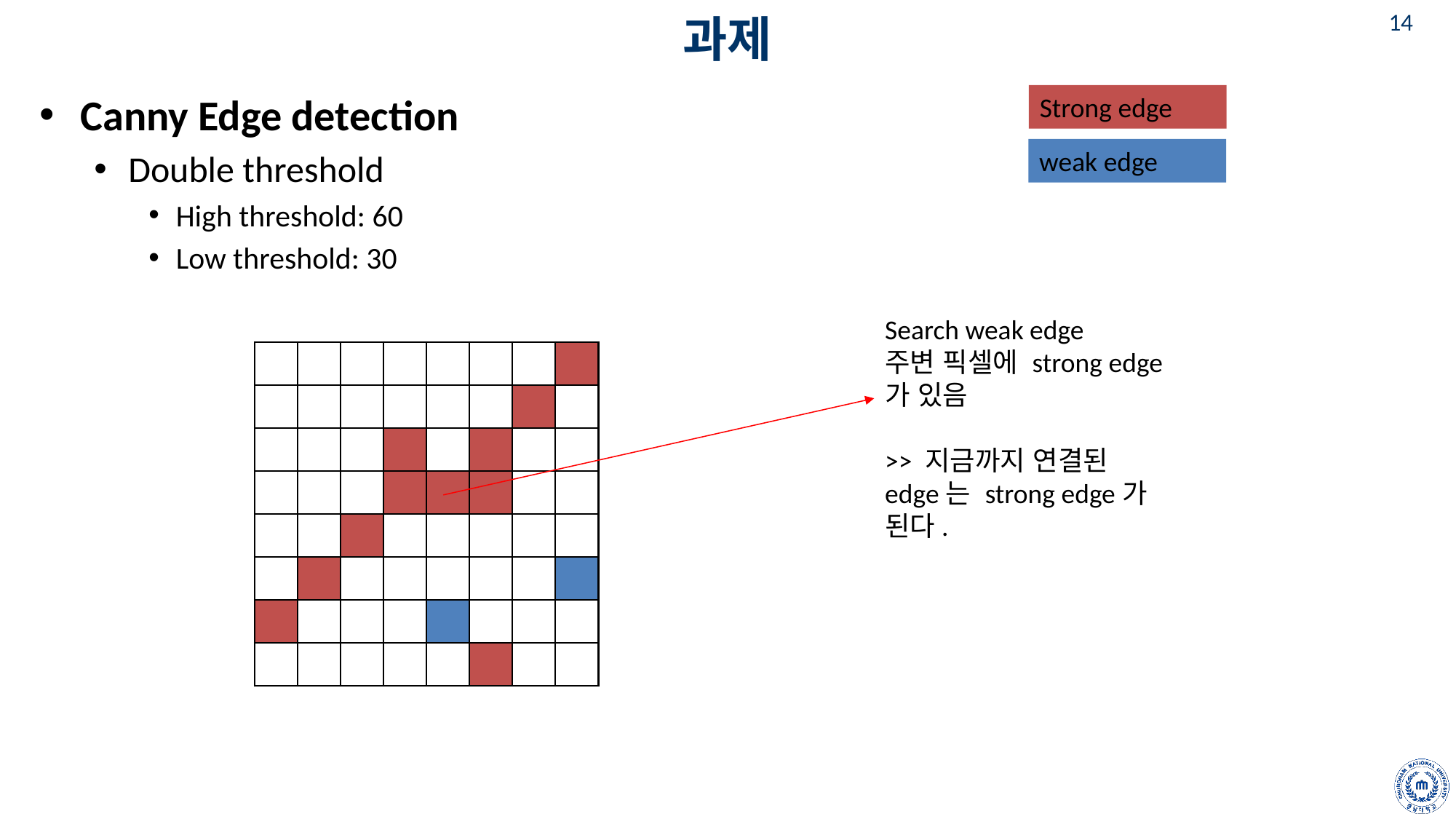

# 과제
Canny Edge detection
Double threshold
High threshold: 60
Low threshold: 30

Strong edge
weak edge
Search weak edge
주변 픽셀에 strong edge가 있음

>> 지금까지 연결된 edge는 strong edge가 된다.
|  |  |  |  |  |  |  |  |
| --- | --- | --- | --- | --- | --- | --- | --- |
|  |  |  |  |  |  |  |  |
|  |  |  |  |  |  |  |  |
|  |  |  |  |  |  |  |  |
|  |  |  |  |  |  |  |  |
|  |  |  |  |  |  |  |  |
|  |  |  |  |  |  |  |  |
|  |  |  |  |  |  |  |  |
|  |  |  |  |  |  |  |  |
| --- | --- | --- | --- | --- | --- | --- | --- |
|  |  |  |  |  |  |  |  |
|  |  |  |  |  |  |  |  |
|  |  |  |  |  |  |  |  |
|  |  |  |  |  |  |  |  |
|  |  |  |  |  |  |  |  |
|  |  |  |  |  |  |  |  |
|  |  |  |  |  |  |  |  |